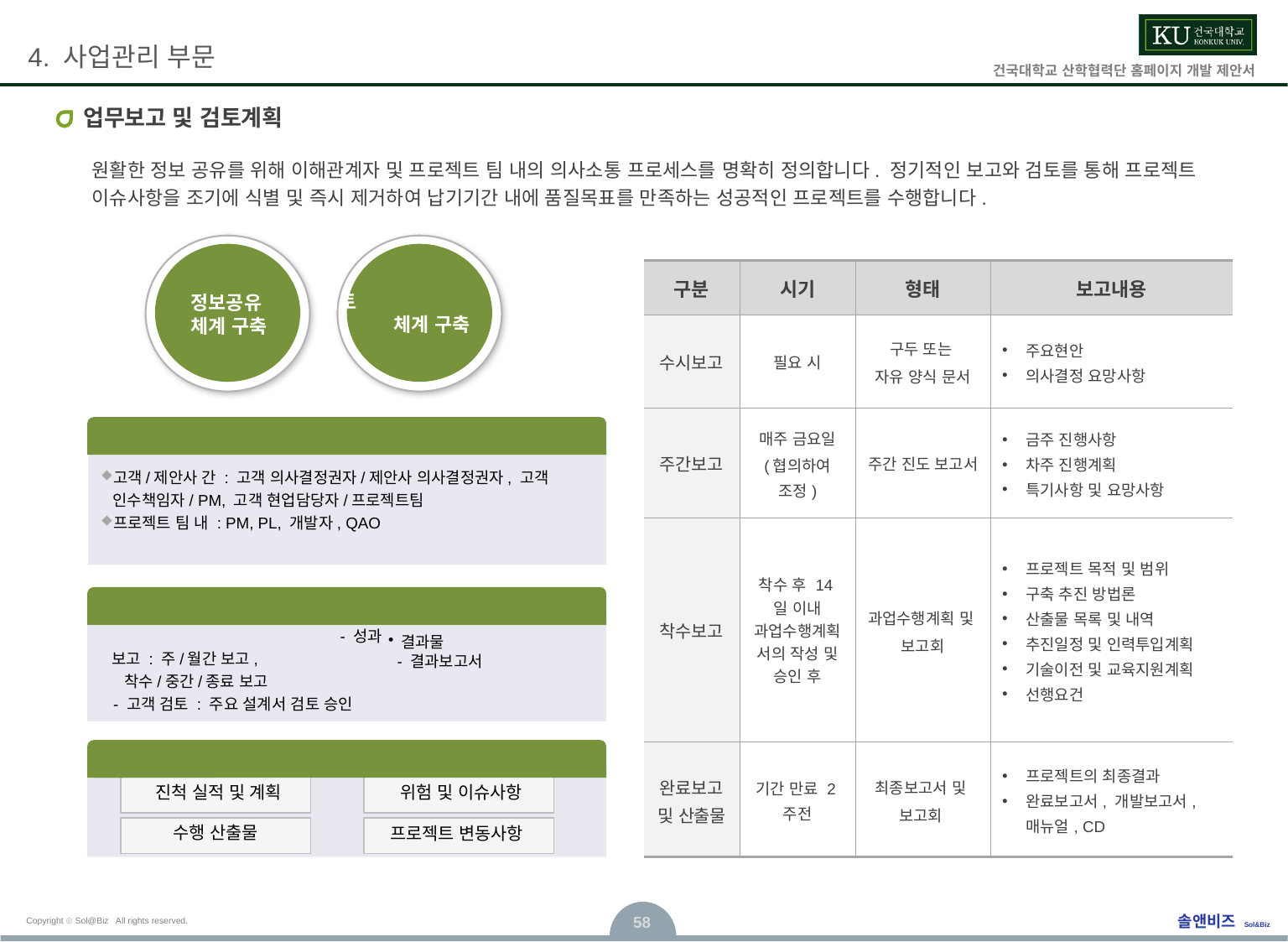

# 업무보고 및 검토계획
원활한 정보 공유를 위해 이해관계자 및 프로젝트 팀 내의 의사소통 프로세스를 명확히 정의합니다. 정기적인 보고와 검토를 통해 프로젝트 이슈사항을 조기에 식별 및 즉시 제거하여 납기기간 내에 품질목표를 만족하는 성공적인 프로젝트를 수행합니다.

| 구분 | 시기 | 형태 | 보고내용 |
| --- | --- | --- | --- |
| 수시보고 | 필요 시 | 구두 또는 자유 양식 문서 | 주요현안 의사결정 요망사항 |
| 주간보고 | 매주 금요일 (협의하여 조정) | 주간 진도 보고서 | 금주 진행사항 차주 진행계획 특기사항 및 요망사항 |
| 착수보고 | 착수 후 14일 이내 과업수행계획서의 작성 및 승인 후 | 과업수행계획 및 보고회 | 프로젝트 목적 및 범위 구축 추진 방법론 산출물 목록 및 내역 추진일정 및 인력투입계획 기술이전 및 교육지원계획 선행요건 |
| 완료보고 및 산출물 | 기간 만료 2주전 | 최종보고서 및 보고회 | 프로젝트의 최종결과 완료보고서, 개발보고서, 매뉴얼, CD |
검토                                   체계 구축
정보공유
체계 구축

조직

고객/제안사 간 : 고객 의사결정권자/제안사 의사결정권자, 고객 인수책임자/ PM, 고객 현업담당자/프로젝트팀
프로젝트 팀 내 : PM, PL, 개발자, QAO

방법 및 결과물

방법                                                                                                              - 성과 보고 : 주/월간 보고,
  착수/중간/종료 보고
  - 고객 검토 : 주요 설계서 검토 승인
 결과물
  - 결과보고서
방법 및 결과물

보고 대상

위험 및 이슈사항
진척 실적 및 계획

수행 산출물
프로젝트 변동사항